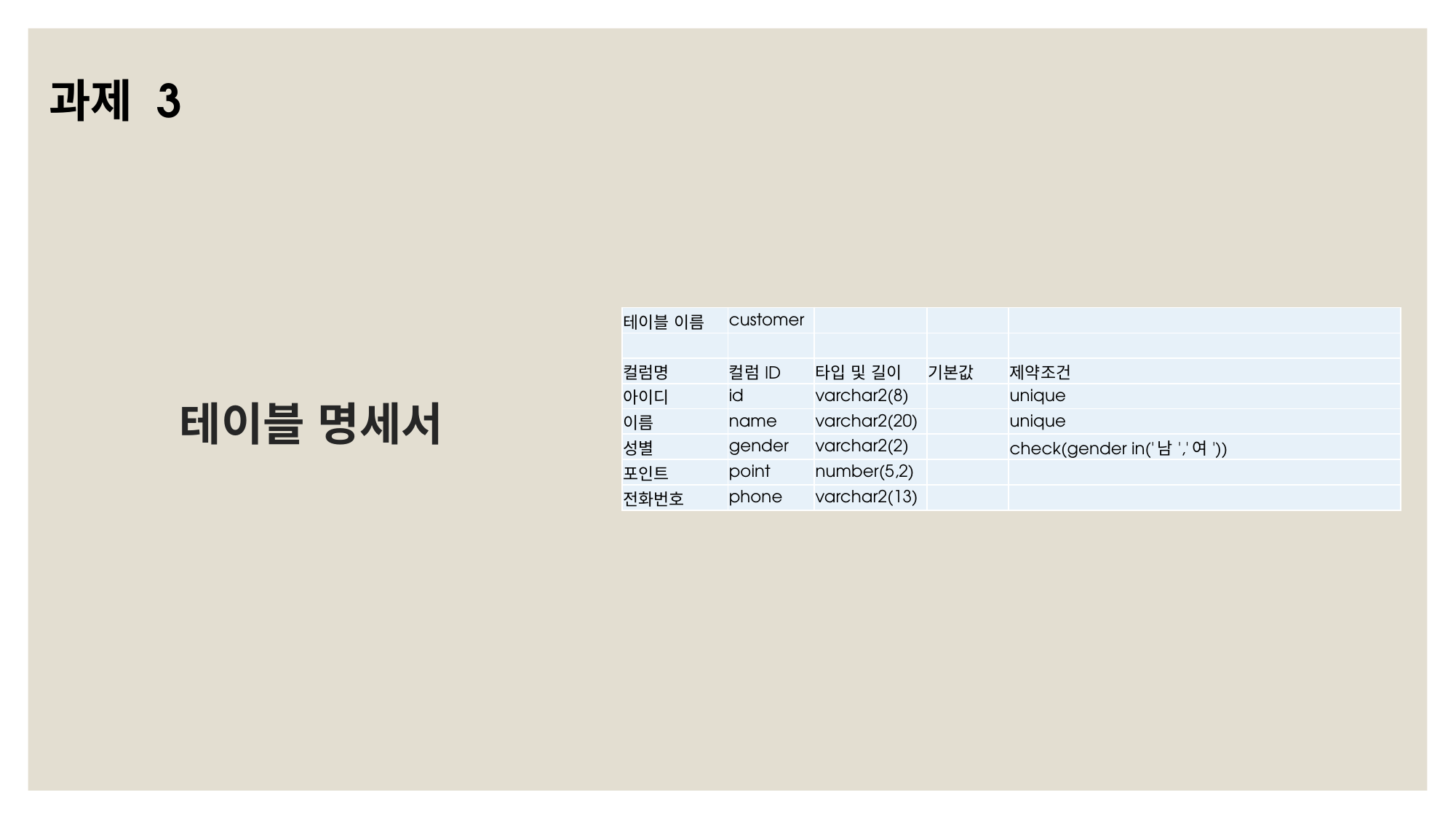

과제 3
테이블 명세서
| 테이블 이름 | customer |  |  |  |
| --- | --- | --- | --- | --- |
|  |  |  |  |  |
| 컬럼명 | 컬럼ID | 타입 및 길이 | 기본값 | 제약조건 |
| 아이디 | id | varchar2(8) |  | unique |
| 이름 | name | varchar2(20) |  | unique |
| 성별 | gender | varchar2(2) |  | check(gender in('남','여')) |
| 포인트 | point | number(5,2) |  |  |
| 전화번호 | phone | varchar2(13) |  |  |